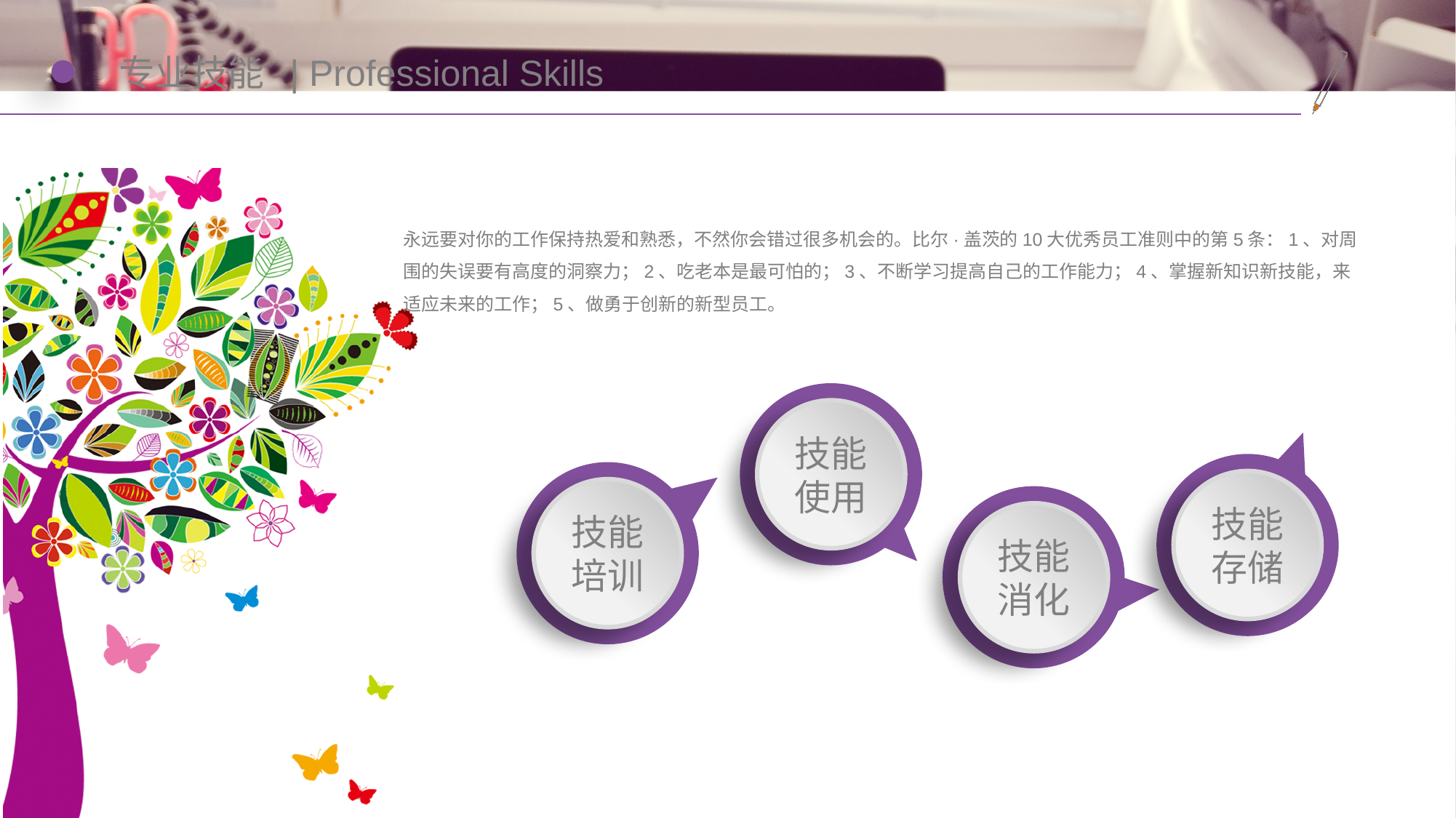

# 专业技能  | Professional Skills

永远要对你的工作保持热爱和熟悉，不然你会错过很多机会的。比尔·盖茨的10大优秀员工准则中的第5条：1、对周围的失误要有高度的洞察力；2、吃老本是最可怕的；3、不断学习提高自己的工作能力；4、掌握新知识新技能，来适应未来的工作；5、做勇于创新的新型员工。

技能使用

技能存储

技能培训

技能消化